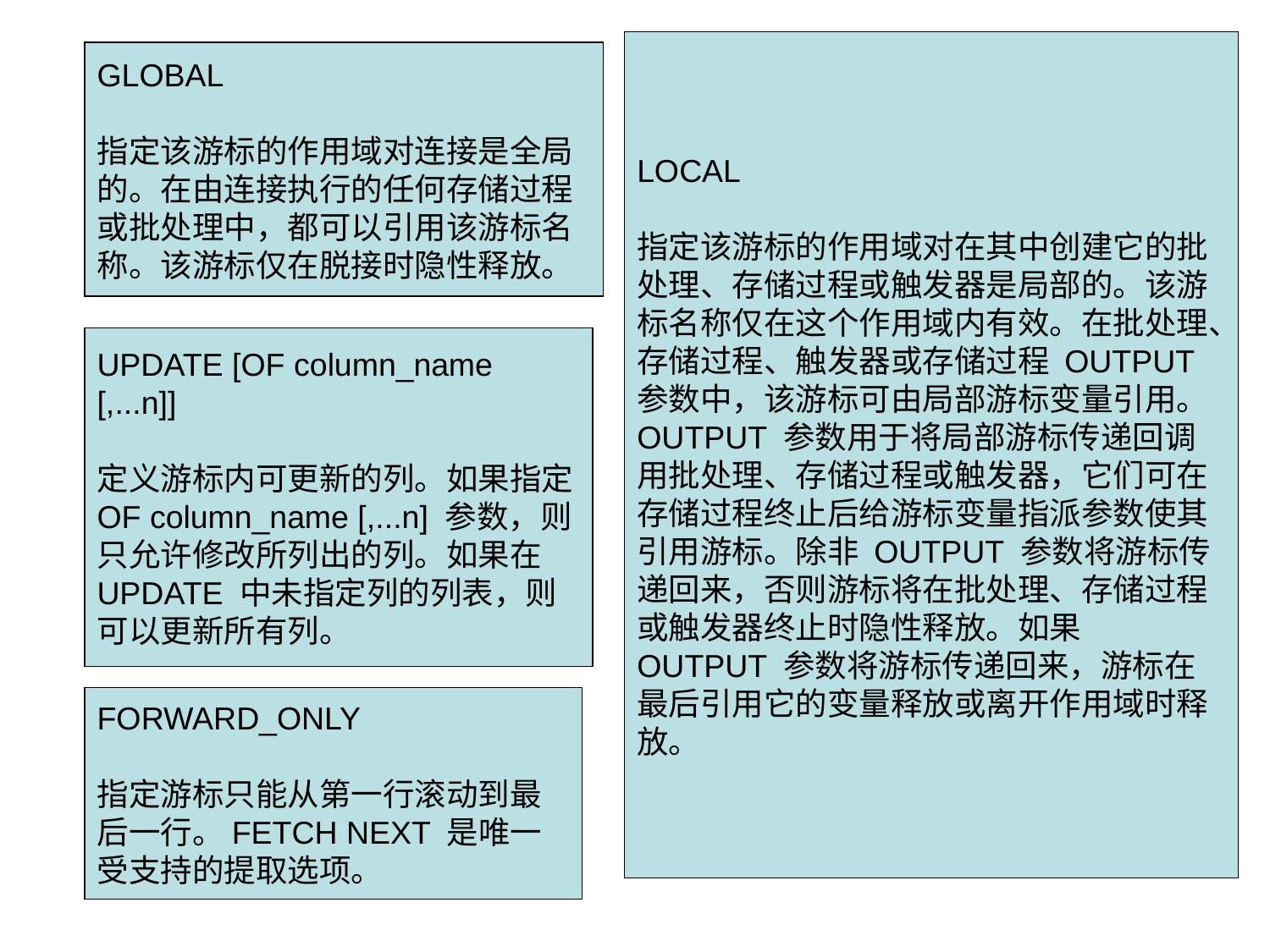

LOCAL

指定该游标的作用域对在其中创建它的批处理、存储过程或触发器是局部的。该游标名称仅在这个作用域内有效。在批处理、存储过程、触发器或存储过程 OUTPUT 参数中，该游标可由局部游标变量引用。OUTPUT 参数用于将局部游标传递回调用批处理、存储过程或触发器，它们可在存储过程终止后给游标变量指派参数使其引用游标。除非 OUTPUT 参数将游标传递回来，否则游标将在批处理、存储过程或触发器终止时隐性释放。如果 OUTPUT 参数将游标传递回来，游标在最后引用它的变量释放或离开作用域时释放。
#
GLOBAL

指定该游标的作用域对连接是全局的。在由连接执行的任何存储过程或批处理中，都可以引用该游标名称。该游标仅在脱接时隐性释放。
UPDATE [OF column_name [,...n]]

定义游标内可更新的列。如果指定 OF column_name [,...n] 参数，则只允许修改所列出的列。如果在 UPDATE 中未指定列的列表，则可以更新所有列。
FORWARD_ONLY

指定游标只能从第一行滚动到最后一行。FETCH NEXT 是唯一受支持的提取选项。